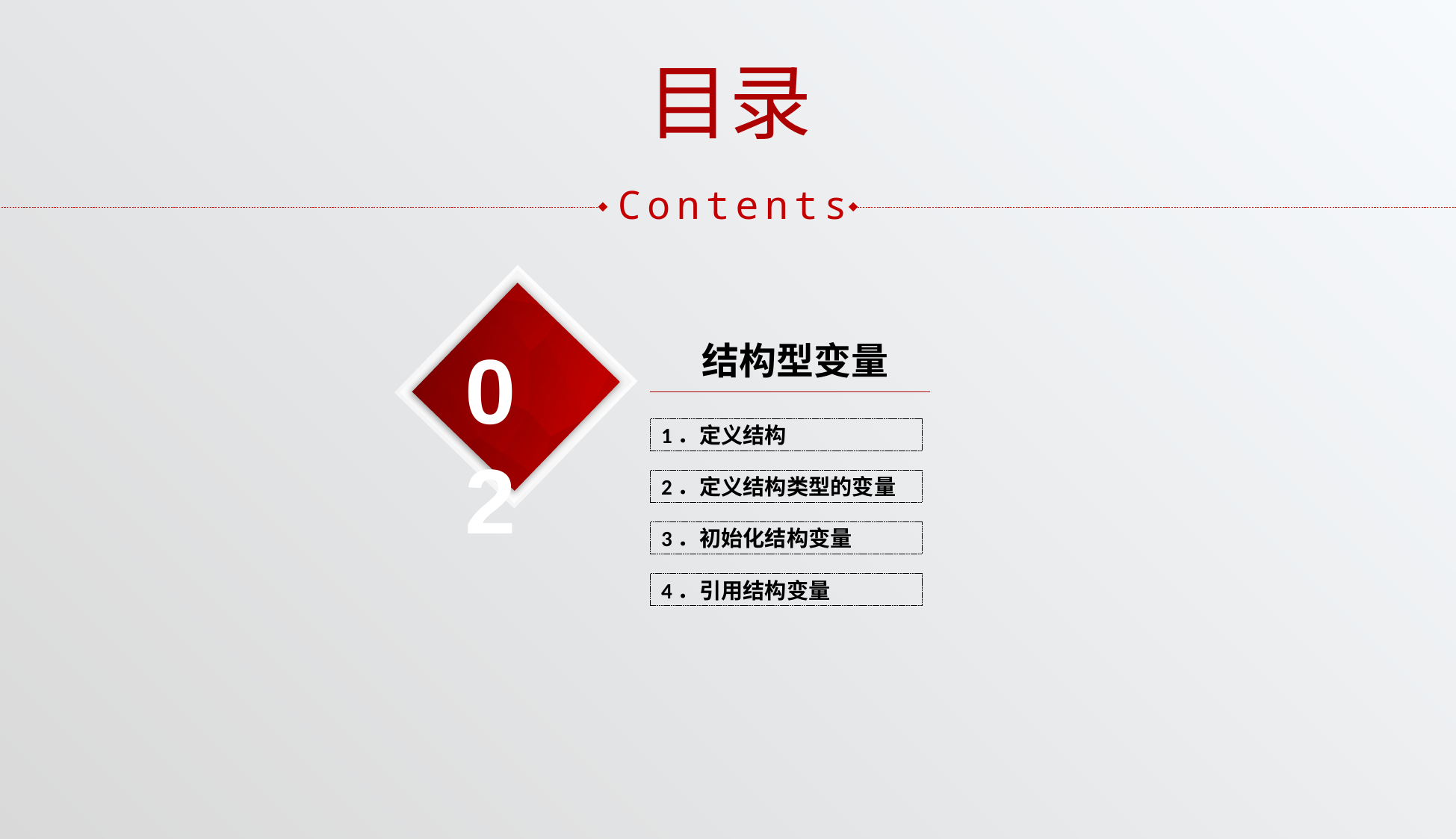

目录
Contents

02
结构型变量
1．定义结构
2．定义结构类型的变量
3．初始化结构变量
4．引用结构变量